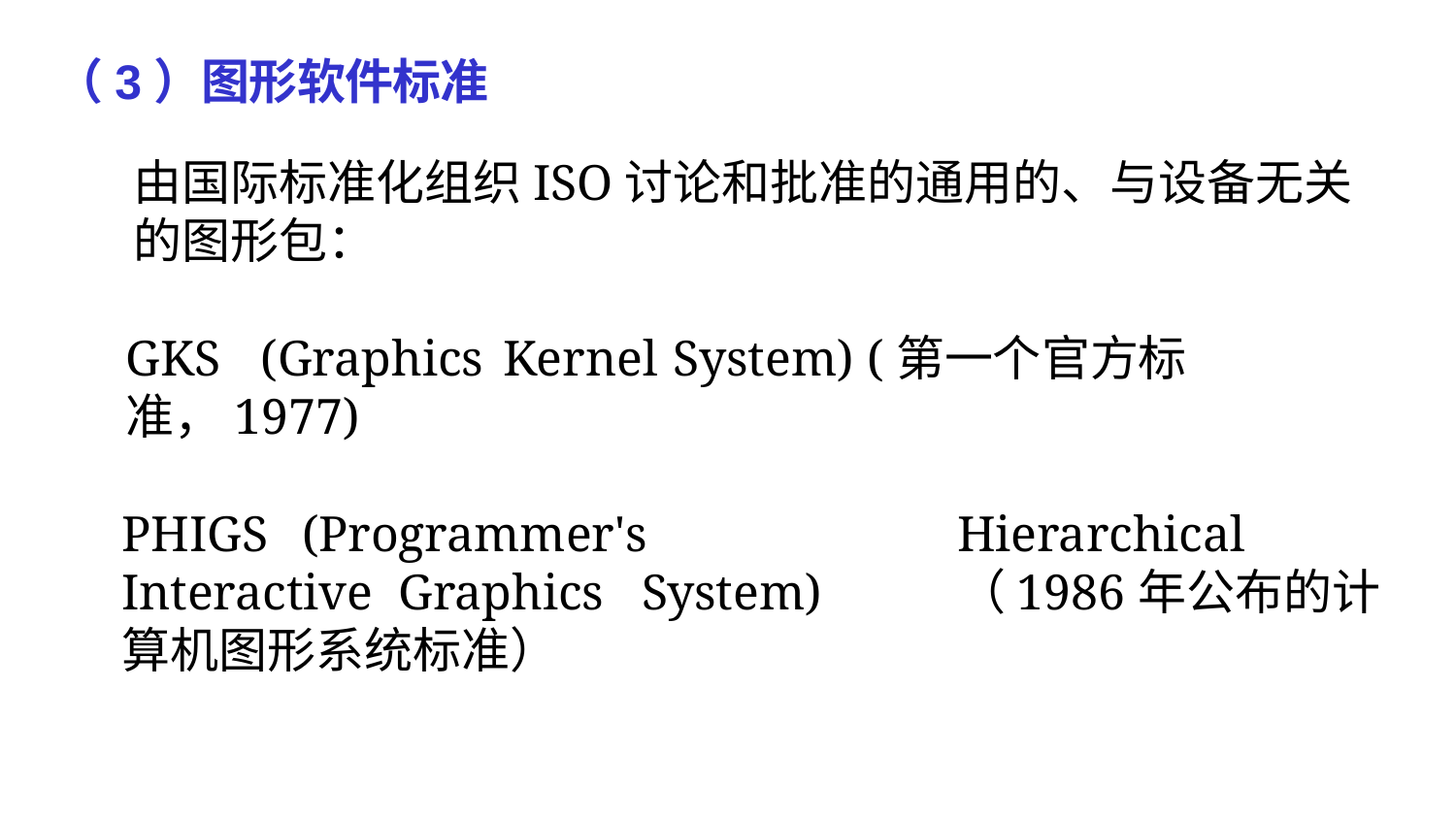

# （3）图形软件标准
由国际标准化组织ISO讨论和批准的通用的、与设备无关的图形包：

GKS	(Graphics	Kernel	System)	(第一个官方标准，1977)

PHIGS	(Programmer's	Hierarchical	Interactive  Graphics	System)	（1986年公布的计算机图形系统标准）